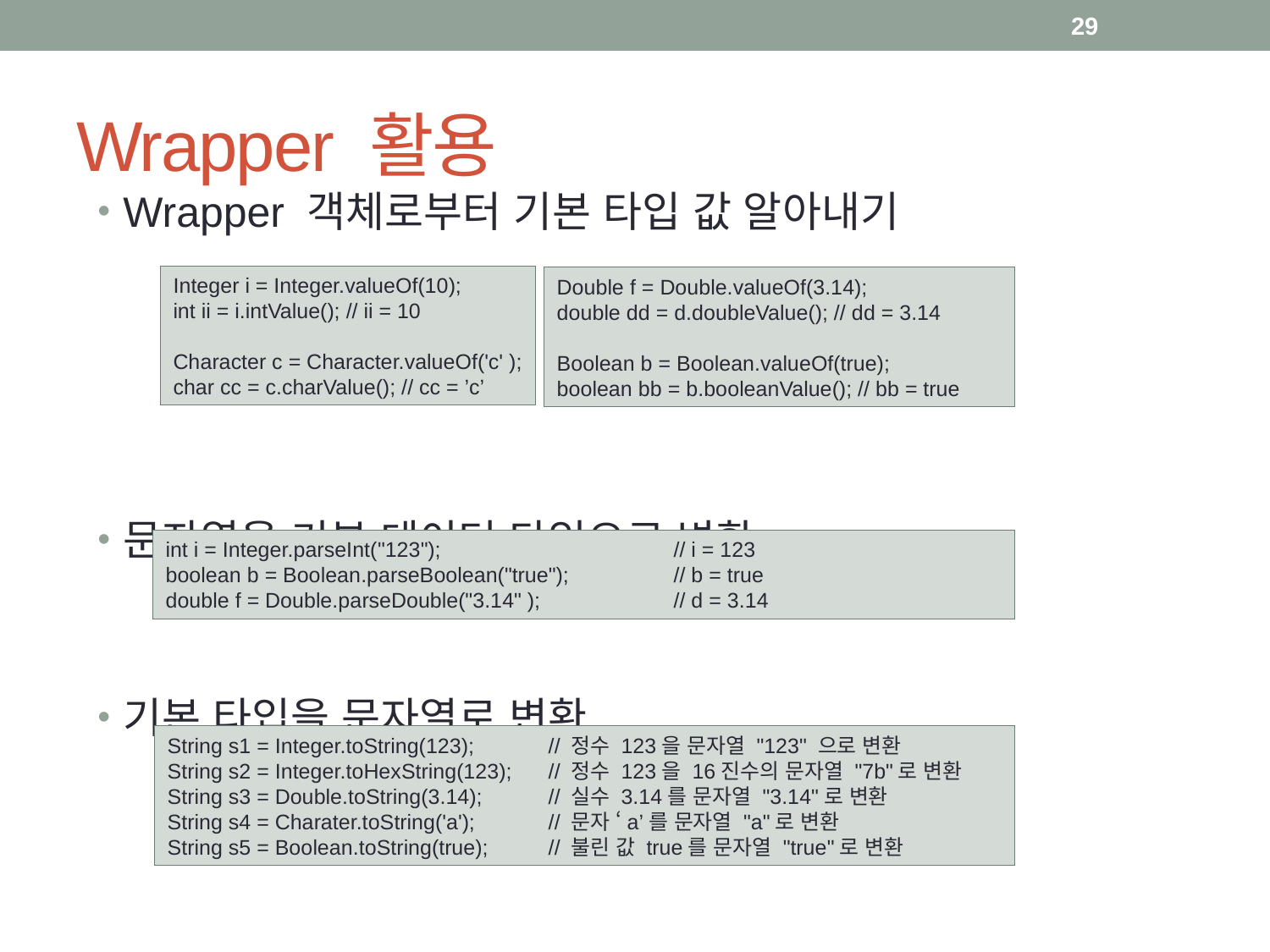

29
# Wrapper 활용
Wrapper 객체로부터 기본 타입 값 알아내기

문자열을 기본 데이터 타입으로 변환

기본 타입을 문자열로 변환

Integer i = Integer.valueOf(10);
int ii = i.intValue(); // ii = 10

Character c = Character.valueOf('c' );
char cc = c.charValue(); // cc = ’c’
Double f = Double.valueOf(3.14);
double dd = d.doubleValue(); // dd = 3.14

Boolean b = Boolean.valueOf(true);
boolean bb = b.booleanValue(); // bb = true
int i = Integer.parseInt("123"); 		// i = 123
boolean b = Boolean.parseBoolean("true"); 	// b = true
double f = Double.parseDouble("3.14" ); 	// d = 3.14
String s1 = Integer.toString(123); 	// 정수 123을 문자열 "123" 으로 변환
String s2 = Integer.toHexString(123); 	// 정수 123을 16진수의 문자열 "7b"로 변환
String s3 = Double.toString(3.14); 	// 실수 3.14를 문자열 "3.14"로 변환
String s4 = Charater.toString('a'); 	// 문자 ‘a’를 문자열 "a"로 변환
String s5 = Boolean.toString(true); 	// 불린 값 true를 문자열 "true"로 변환